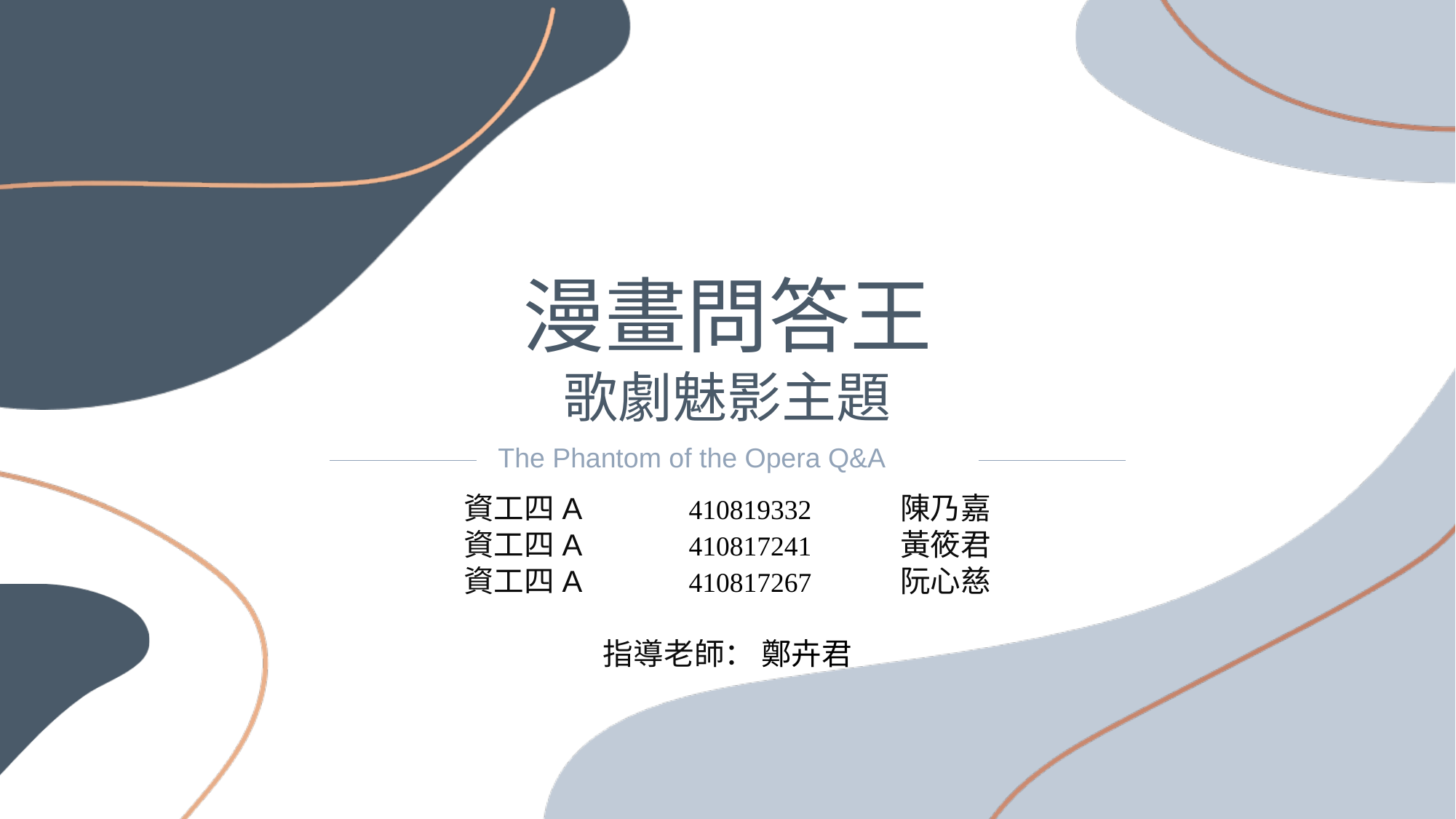

漫畫問答王
歌劇魅影主題
The Phantom of the Opera Q&A
資工四A	 410819332 	陳乃嘉
資工四A	 410817241 	黃筱君
資工四A	 410817267 	阮心慈

指導老師： 鄭卉君